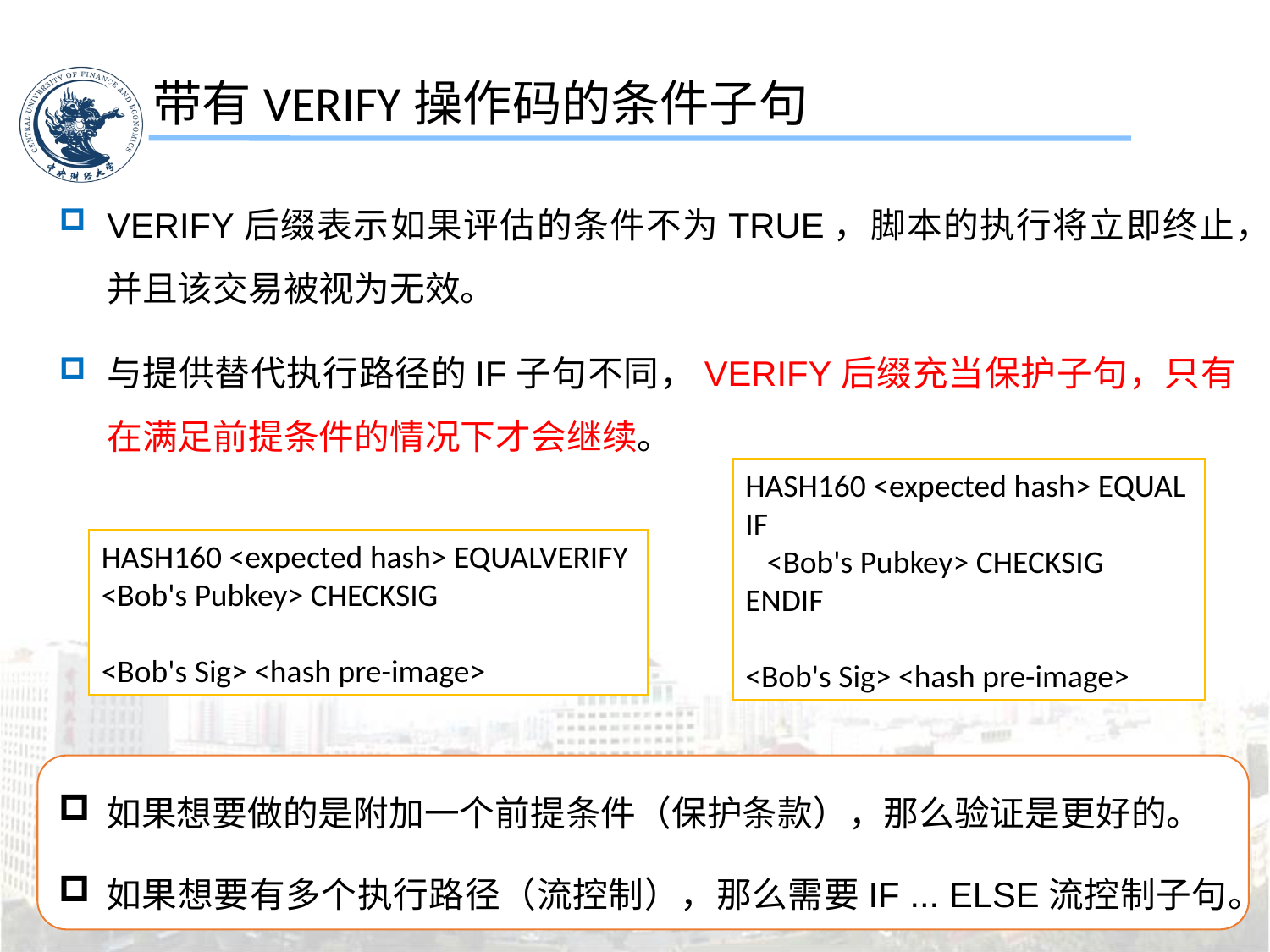

带有VERIFY操作码的条件子句
VERIFY后缀表示如果评估的条件不为TRUE，脚本的执行将立即终止，并且该交易被视为无效。
与提供替代执行路径的IF子句不同，VERIFY后缀充当保护子句，只有在满足前提条件的情况下才会继续。
HASH160 <expected hash> EQUAL
IF
   <Bob's Pubkey> CHECKSIG
ENDIF

<Bob's Sig> <hash pre-image>
HASH160 <expected hash> EQUALVERIFY <Bob's Pubkey> CHECKSIG

<Bob's Sig> <hash pre-image>
如果想要做的是附加一个前提条件（保护条款），那么验证是更好的。
如果想要有多个执行路径（流控制），那么需要IF ... ELSE流控制子句。